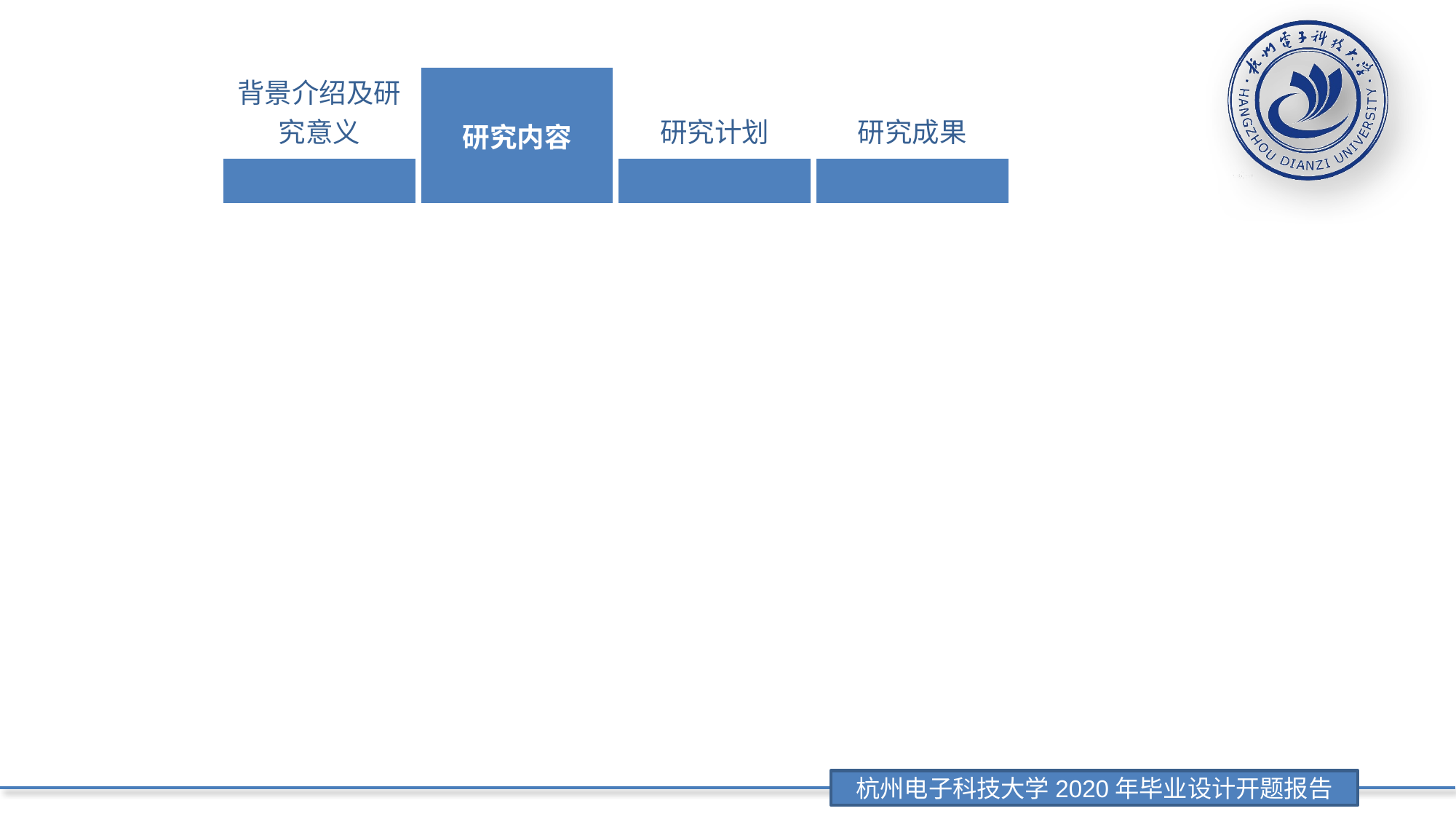

| 背景介绍及研究意义 | 研究内容 | 研究计划 | 研究成果 |
| --- | --- | --- | --- |
|  |  |  |  |